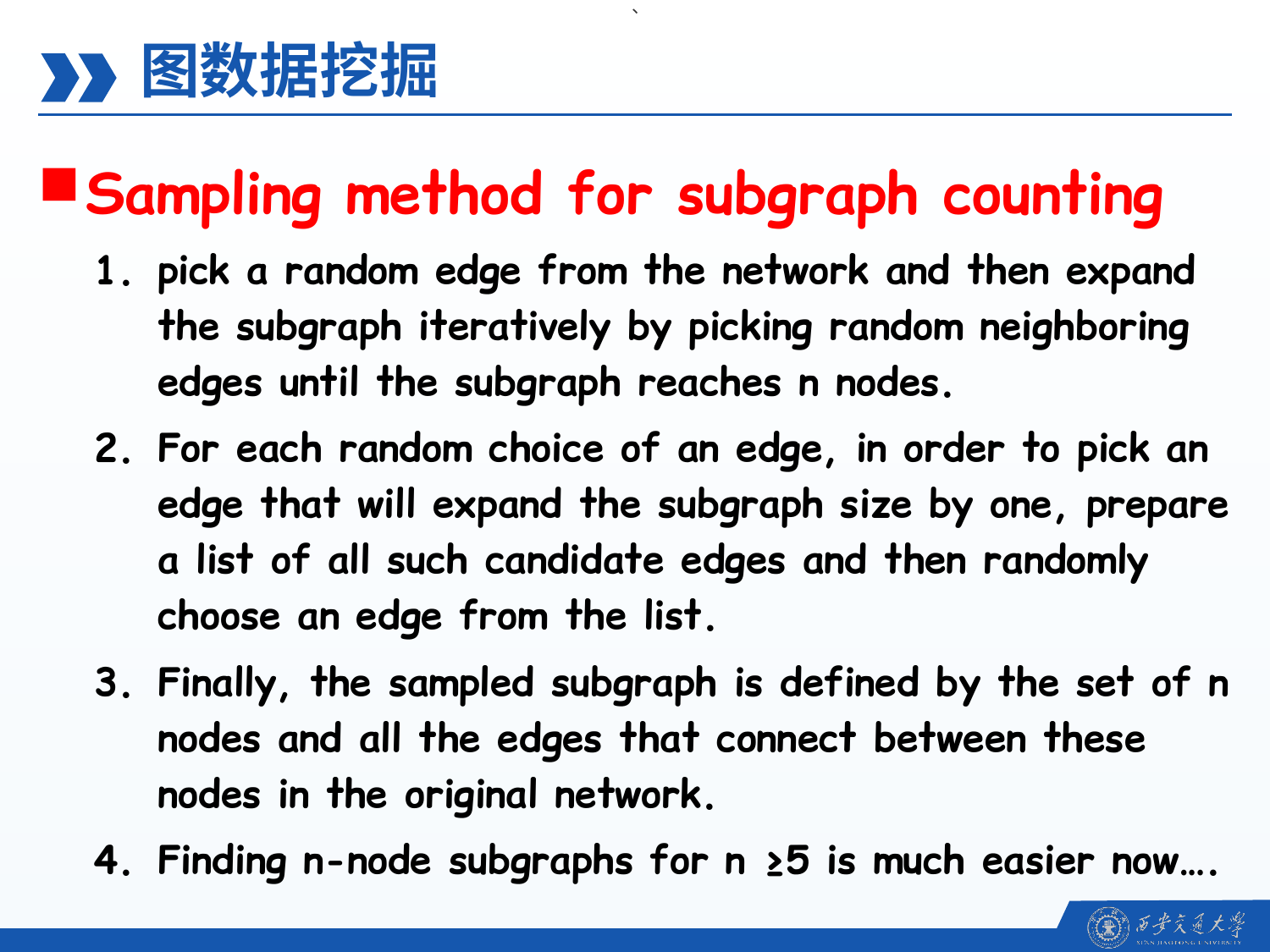

、
图数据挖掘
Sampling method for subgraph counting
pick a random edge from the network and then expand the subgraph iteratively by picking random neighboring edges until the subgraph reaches n nodes.
For each random choice of an edge, in order to pick an edge that will expand the subgraph size by one, prepare a list of all such candidate edges and then randomly choose an edge from the list.
Finally, the sampled subgraph is defined by the set of n nodes and all the edges that connect between these nodes in the original network.
Finding n-node subgraphs for n ≥5 is much easier now….